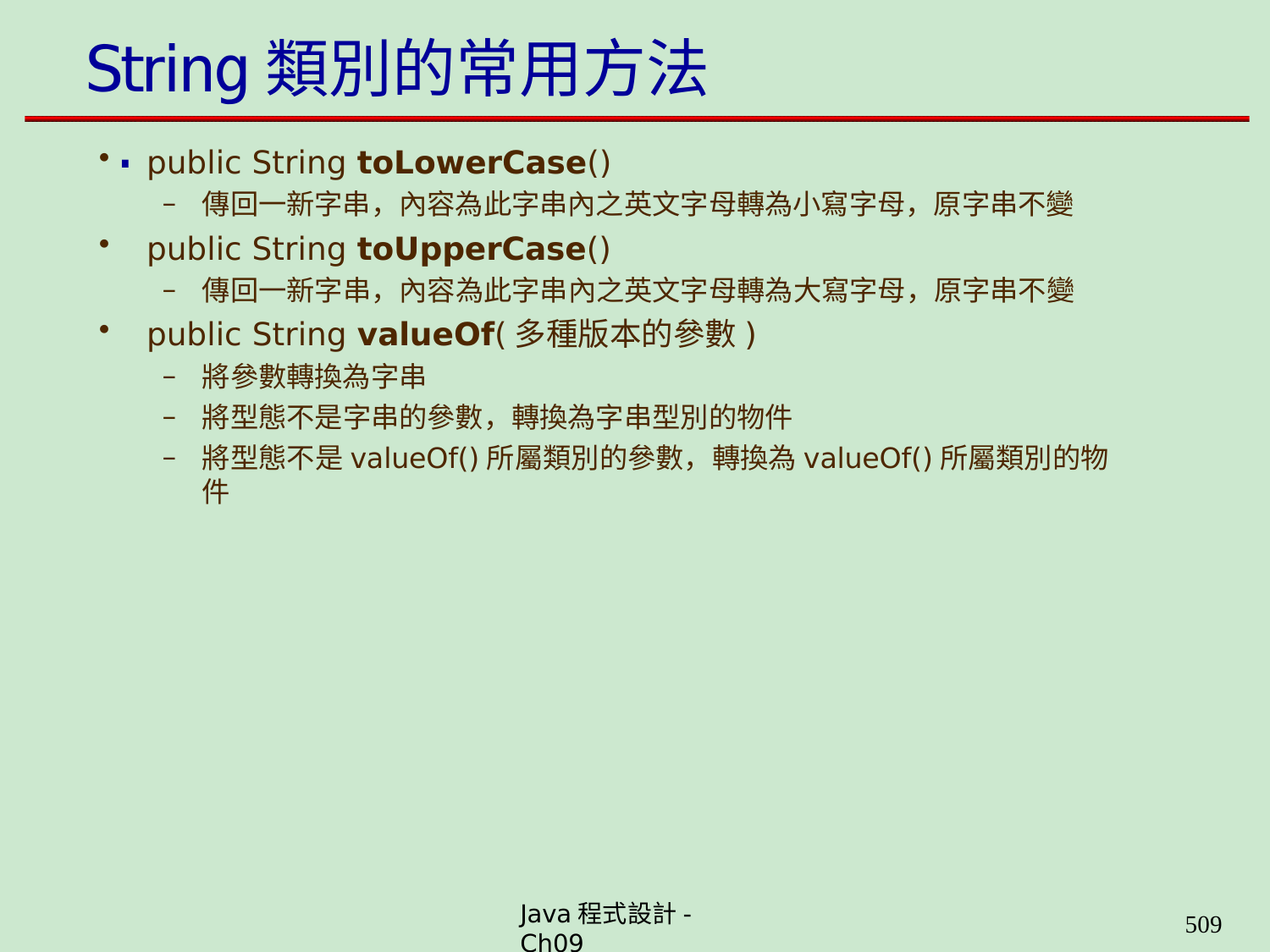

# String類別的常用方法 .
public String toLowerCase()
傳回一新字串，內容為此字串內之英文字母轉為小寫字母，原字串不變
public String toUpperCase()
傳回一新字串，內容為此字串內之英文字母轉為大寫字母，原字串不變
public String valueOf(多種版本的參數)
將參數轉換為字串
將型態不是字串的參數，轉換為字串型別的物件
將型態不是valueOf()所屬類別的參數，轉換為valueOf()所屬類別的物件
Java程式設計-Ch09
509